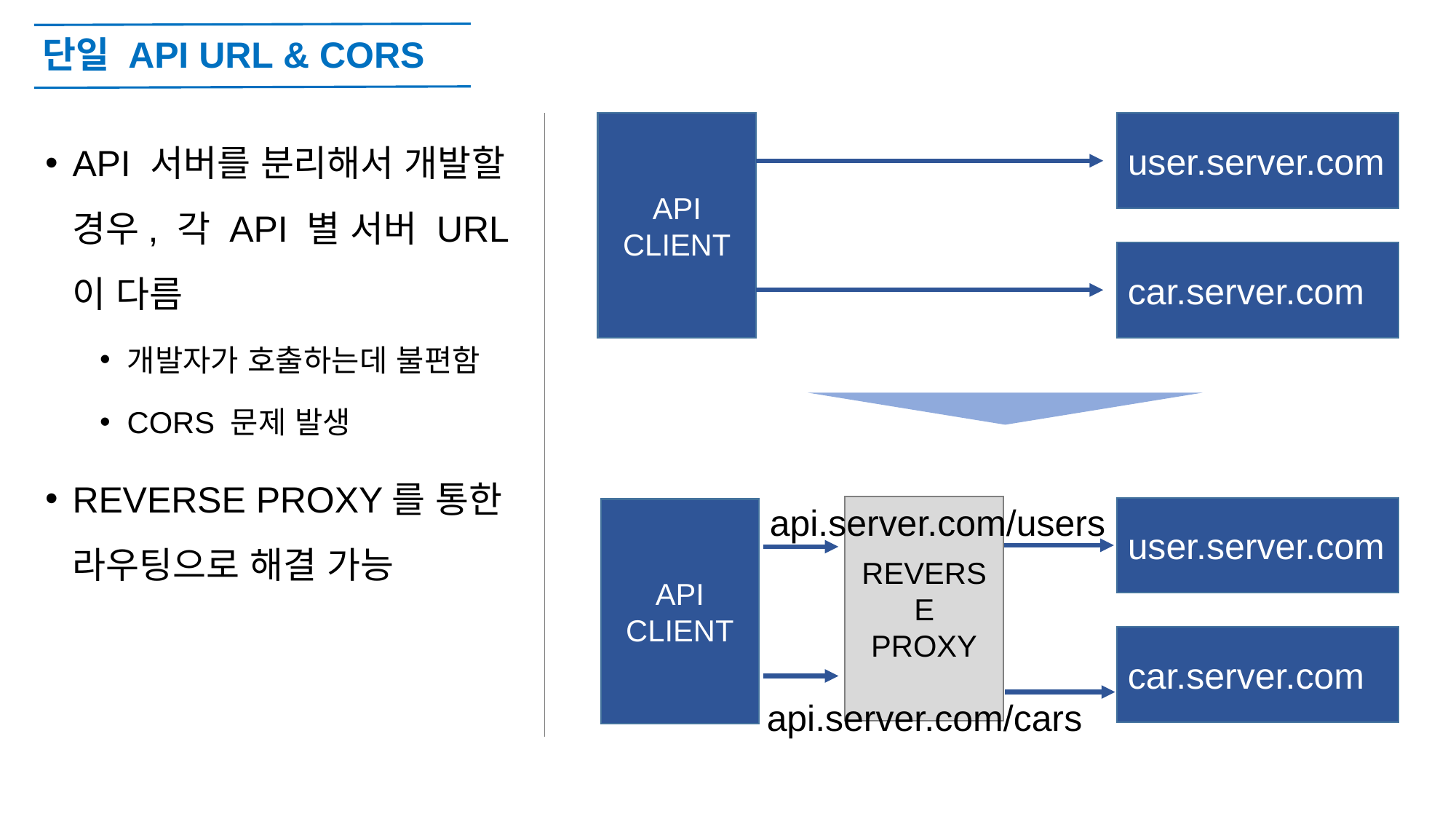

# 단일 API URL & CORS
API 서버를 분리해서 개발할 경우, 각 API 별 서버 URL이 다름
개발자가 호출하는데 불편함
CORS 문제 발생
REVERSE PROXY를 통한 라우팅으로 해결 가능
API
CLIENT
user.server.com
car.server.com

api.server.com/users
REVERSE
PROXY
user.server.com
API
CLIENT
car.server.com
api.server.com/cars